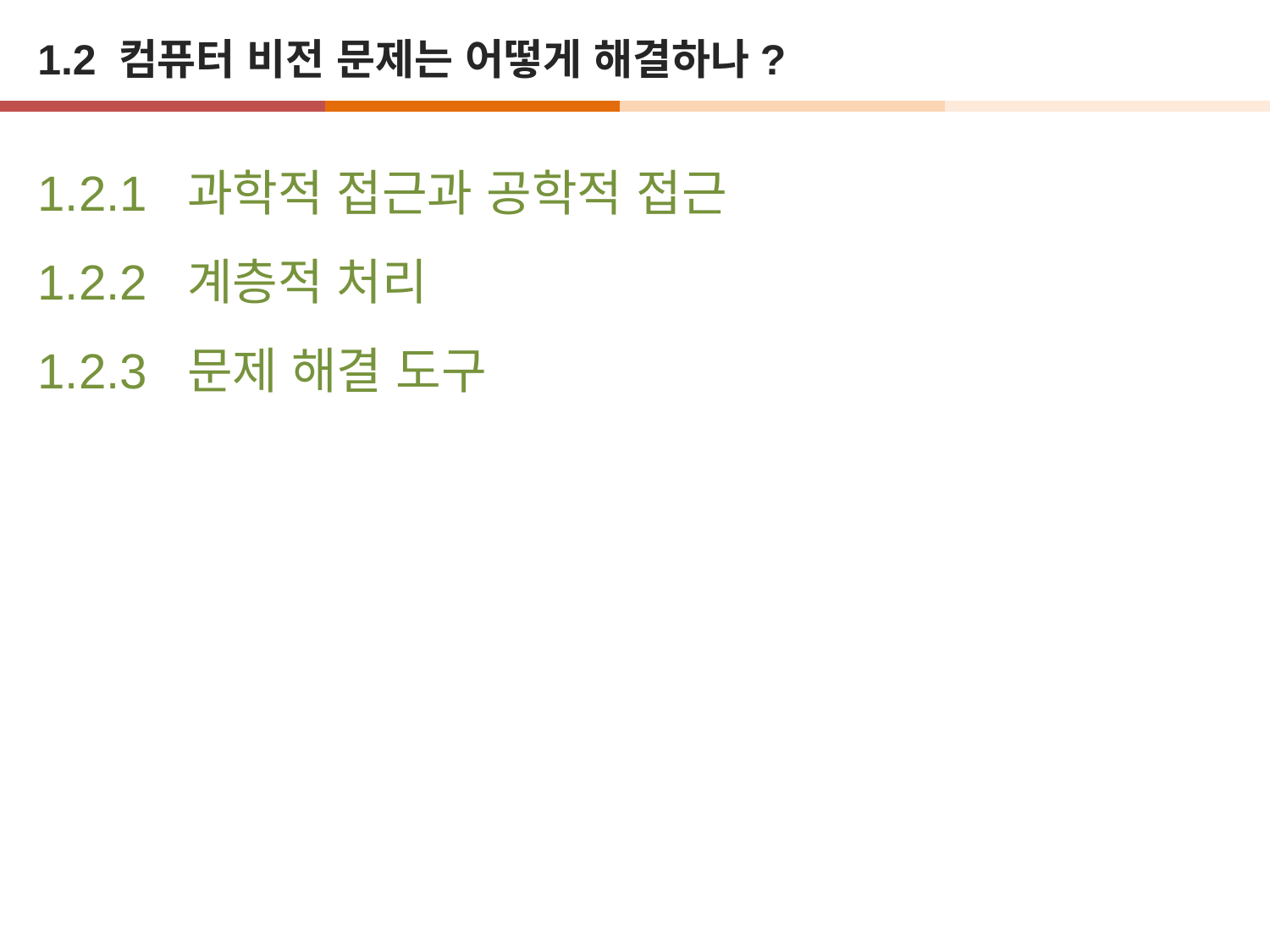

# 1.2 컴퓨터 비전 문제는 어떻게 해결하나?
1.2.1  과학적 접근과 공학적 접근
1.2.2  계층적 처리
1.2.3  문제 해결 도구